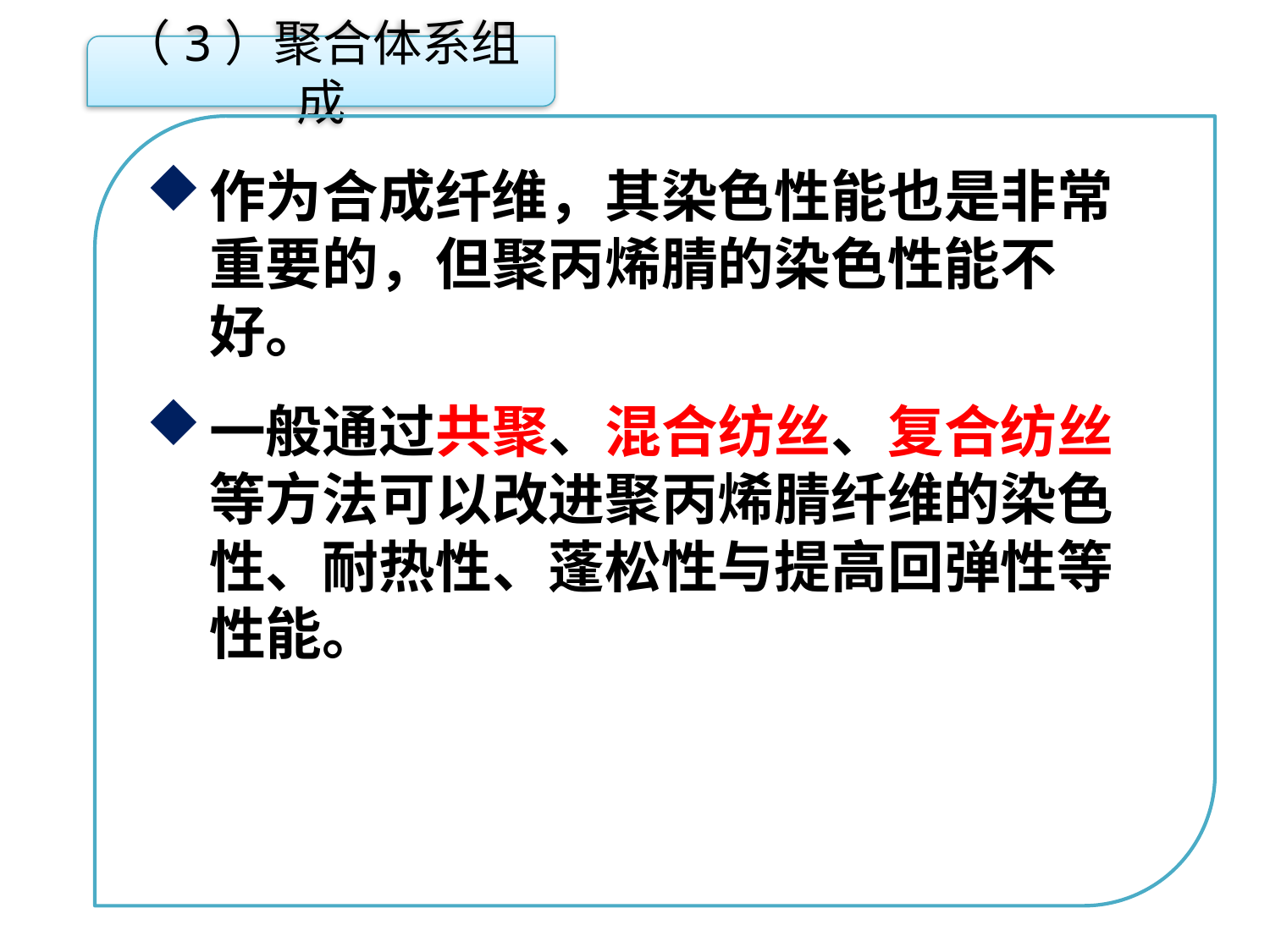

（3）聚合体系组成
作为合成纤维，其染色性能也是非常重要的，但聚丙烯腈的染色性能不好。
一般通过共聚、混合纺丝、复合纺丝等方法可以改进聚丙烯腈纤维的染色性、耐热性、蓬松性与提高回弹性等性能。

点击添加文本
点击添加文本
点击添加文本
点击添加文本